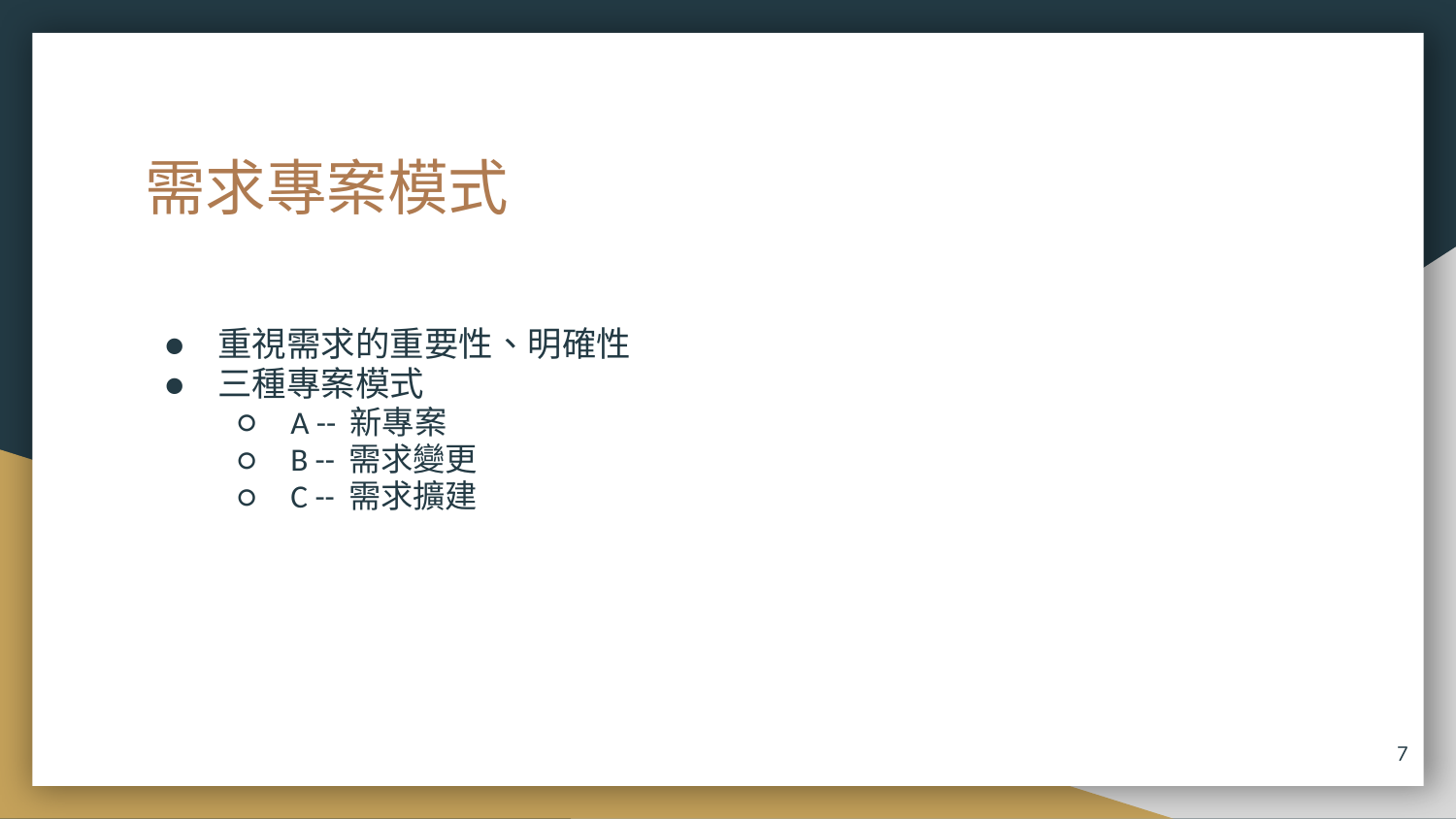

# 需求專案模式
重視需求的重要性、明確性
三種專案模式
A -- 新專案
B -- 需求變更
C -- 需求擴建

7